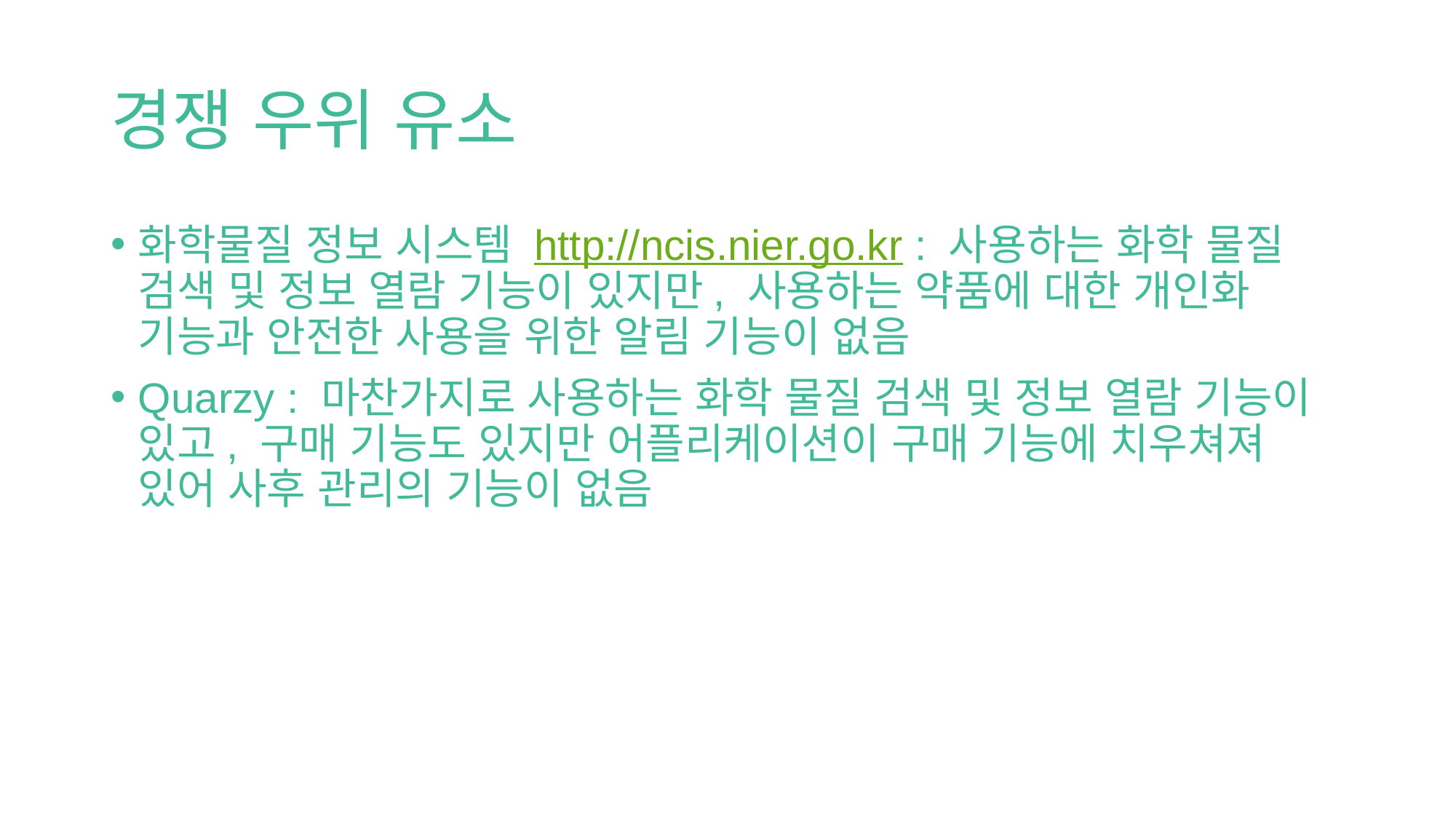

# 경쟁 우위 유소
화학물질 정보 시스템 http://ncis.nier.go.kr : 사용하는 화학 물질 검색 및 정보 열람 기능이 있지만, 사용하는 약품에 대한 개인화 기능과 안전한 사용을 위한 알림 기능이 없음
Quarzy : 마찬가지로 사용하는 화학 물질 검색 및 정보 열람 기능이 있고, 구매 기능도 있지만 어플리케이션이 구매 기능에 치우쳐져 있어 사후 관리의 기능이 없음